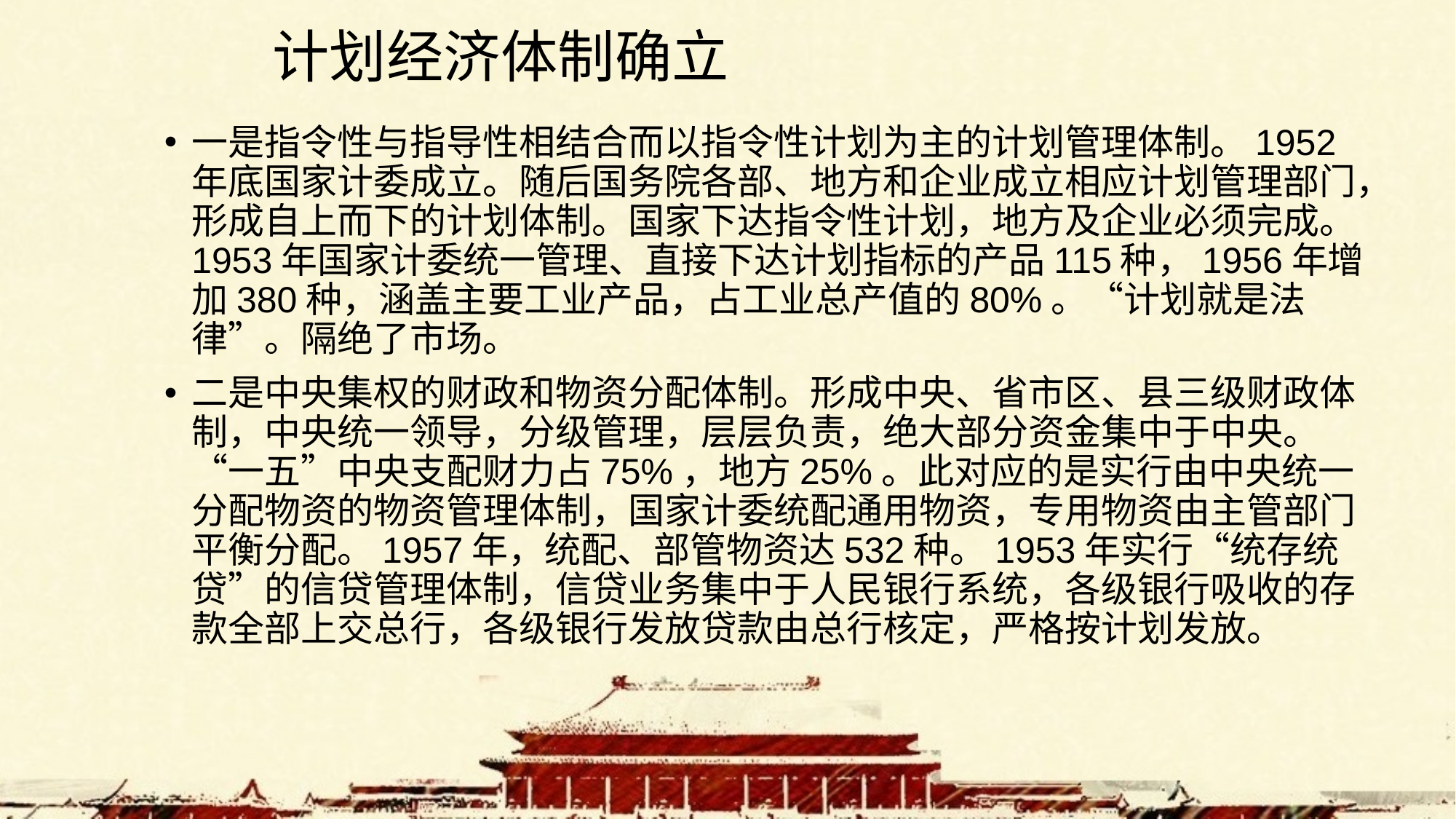

# 计划经济体制确立
一是指令性与指导性相结合而以指令性计划为主的计划管理体制。1952年底国家计委成立。随后国务院各部、地方和企业成立相应计划管理部门，形成自上而下的计划体制。国家下达指令性计划，地方及企业必须完成。1953年国家计委统一管理、直接下达计划指标的产品115种，1956年增加380种，涵盖主要工业产品，占工业总产值的80%。“计划就是法律”。隔绝了市场。
二是中央集权的财政和物资分配体制。形成中央、省市区、县三级财政体制，中央统一领导，分级管理，层层负责，绝大部分资金集中于中央。“一五”中央支配财力占75%，地方25%。此对应的是实行由中央统一分配物资的物资管理体制，国家计委统配通用物资，专用物资由主管部门平衡分配。1957年，统配、部管物资达532种。1953年实行“统存统贷”的信贷管理体制，信贷业务集中于人民银行系统，各级银行吸收的存款全部上交总行，各级银行发放贷款由总行核定，严格按计划发放。